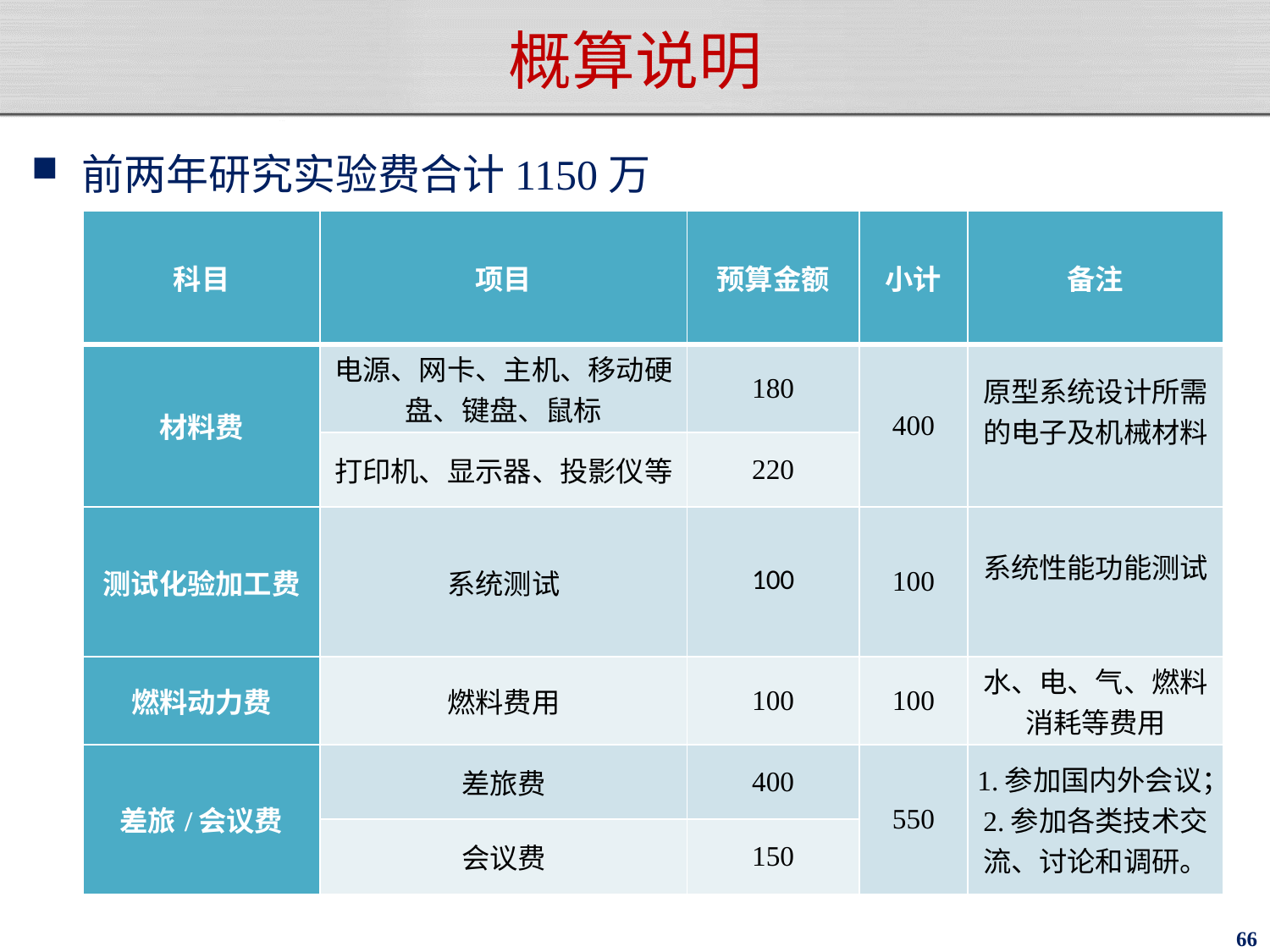

# 概算说明
前两年研究实验费合计1150万

| 科目 | 项目 | 预算金额 | 小计 | 备注 |
| --- | --- | --- | --- | --- |
| 材料费 | 电源、网卡、主机、移动硬盘、键盘、鼠标 | 180 | 400 | 原型系统设计所需的电子及机械材料 |
|  | 打印机、显示器、投影仪等 | 220 |  |  |
| 测试化验加工费 | 系统测试 | 100 | 100 | 系统性能功能测试 |
| 燃料动力费 | 燃料费用 | 100 | 100 | 水、电、气、燃料消耗等费用 |
| 差旅/会议费 | 差旅费 | 400 | 550 | 1.参加国内外会议； 2.参加各类技术交流、讨论和调研。 |
|  | 会议费 | 150 |  |  |
66